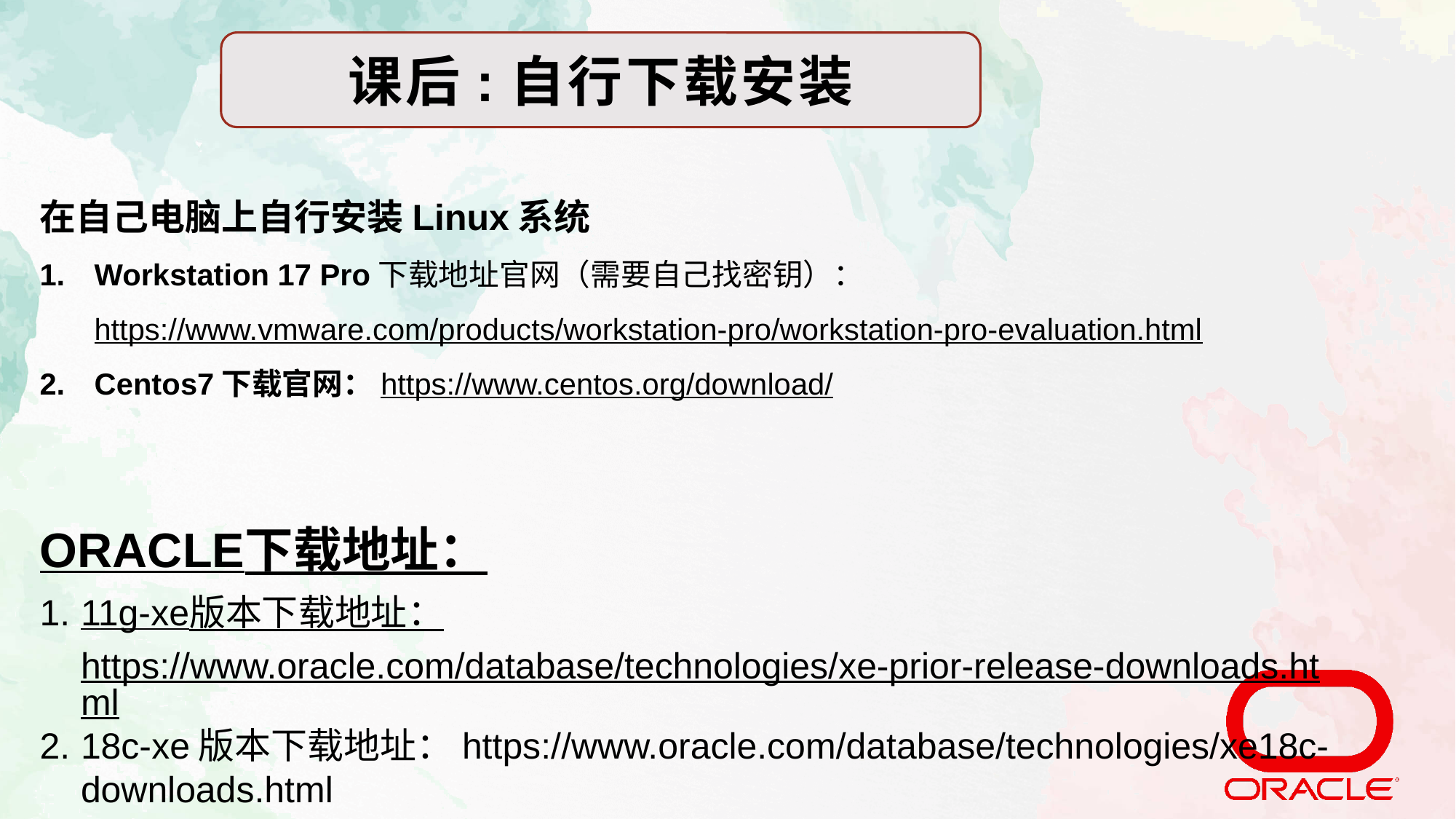

课后:自行下载安装
在自己电脑上自行安装Linux系统
Workstation 17 Pro下载地址官网（需要自己找密钥）：https://www.vmware.com/products/workstation-pro/workstation-pro-evaluation.html
Centos7下载官网：https://www.centos.org/download/
ORACLE下载地址：
11g-xe版本下载地址：https://www.oracle.com/database/technologies/xe-prior-release-downloads.html
18c-xe版本下载地址：https://www.oracle.com/database/technologies/xe18c-downloads.html